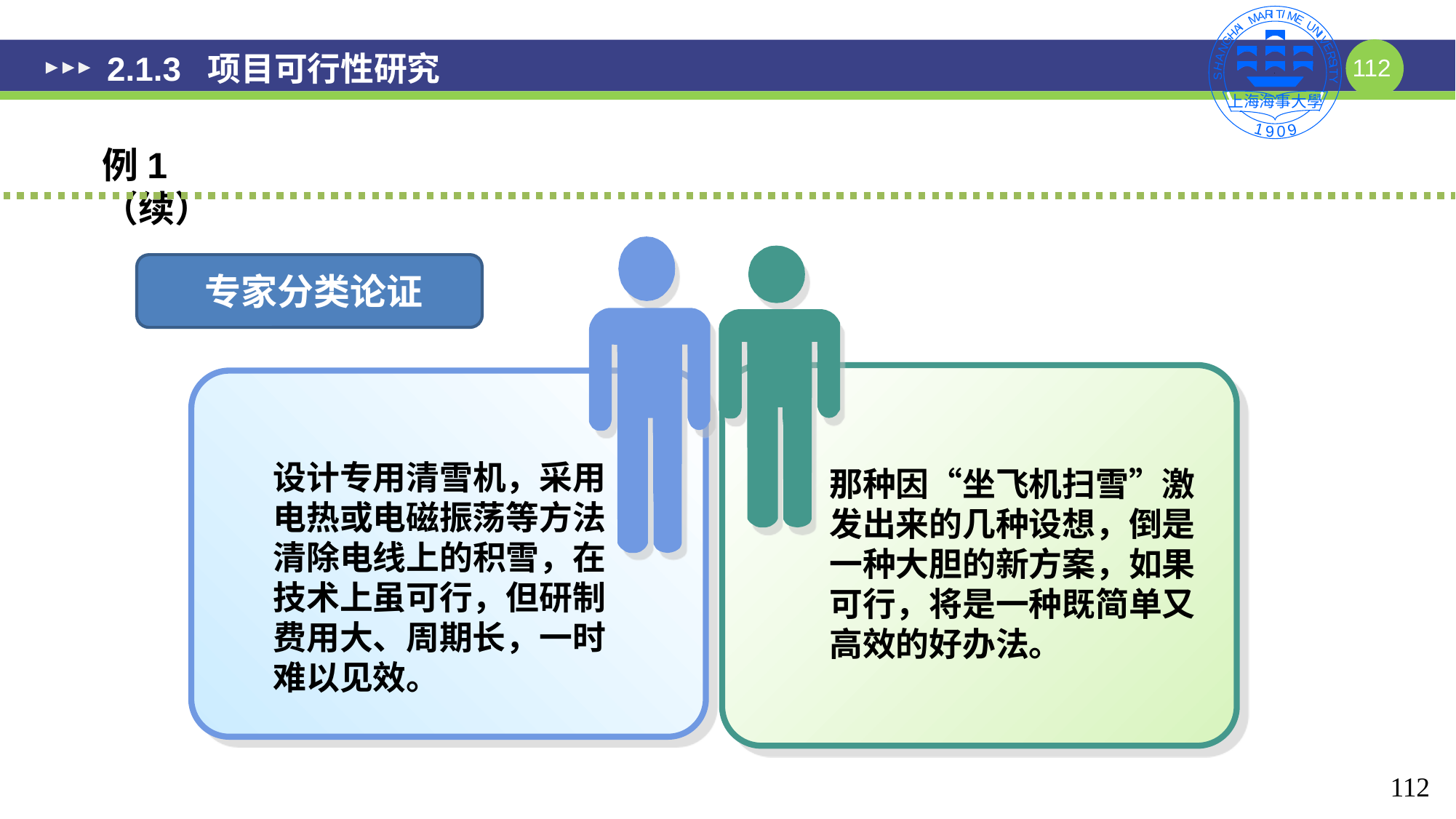

# 2.1.3  项目可行性研究
例1（续）

设计专用清雪机，采用电热或电磁振荡等方法清除电线上的积雪，在技术上虽可行，但研制费用大、周期长，一时难以见效。

那种因“坐飞机扫雪”激发出来的几种设想，倒是一种大胆的新方案，如果可行，将是一种既简单又高效的好办法。

专家分类论证
112
112